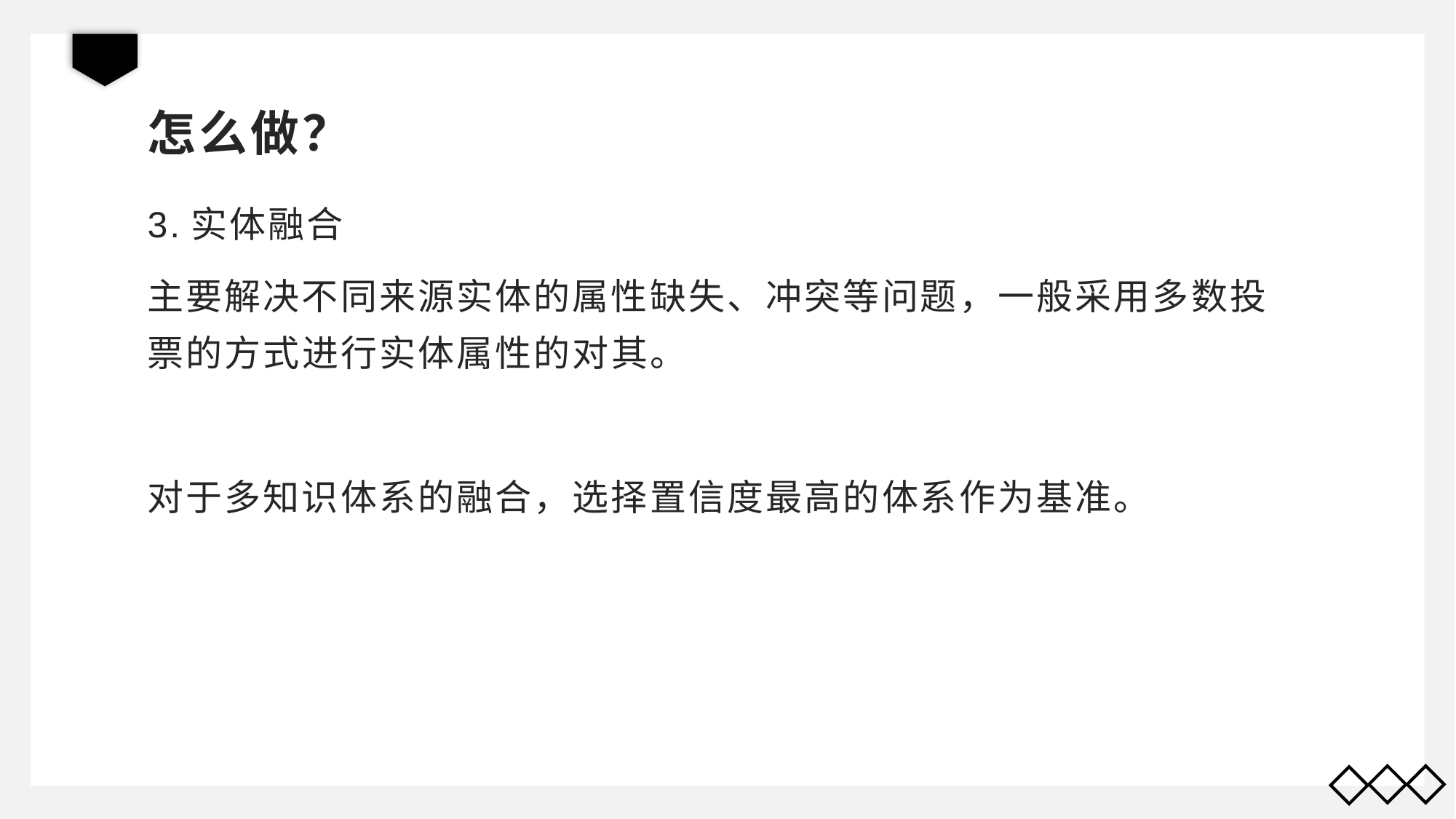

# 怎么做？
3.实体融合
主要解决不同来源实体的属性缺失、冲突等问题，一般采用多数投票的方式进行实体属性的对其。

对于多知识体系的融合，选择置信度最高的体系作为基准。